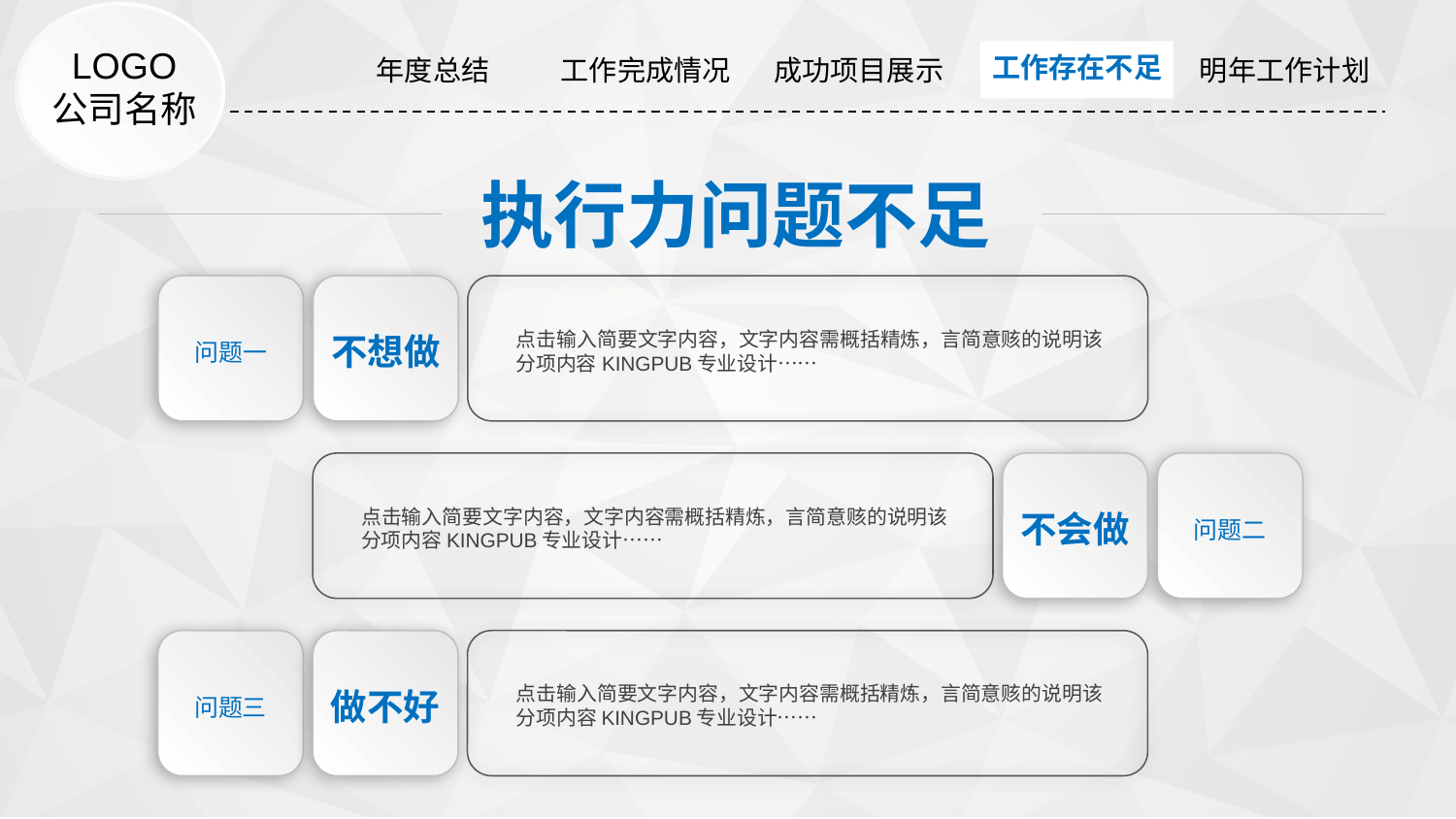

工作存在不足
| 年度总结 | 工作完成情况 | 成功项目展示 | 工作存在不足 | 明年工作计划 |
| --- | --- | --- | --- | --- |
LOGO
公司名称
执行力问题不足

点击输入简要文字内容，文字内容需概括精炼，言简意赅的说明该分项内容KINGPUB专业设计……
不想做
问题一

点击输入简要文字内容，文字内容需概括精炼，言简意赅的说明该分项内容KINGPUB专业设计……
不会做
问题二

点击输入简要文字内容，文字内容需概括精炼，言简意赅的说明该分项内容KINGPUB专业设计……
做不好
问题三